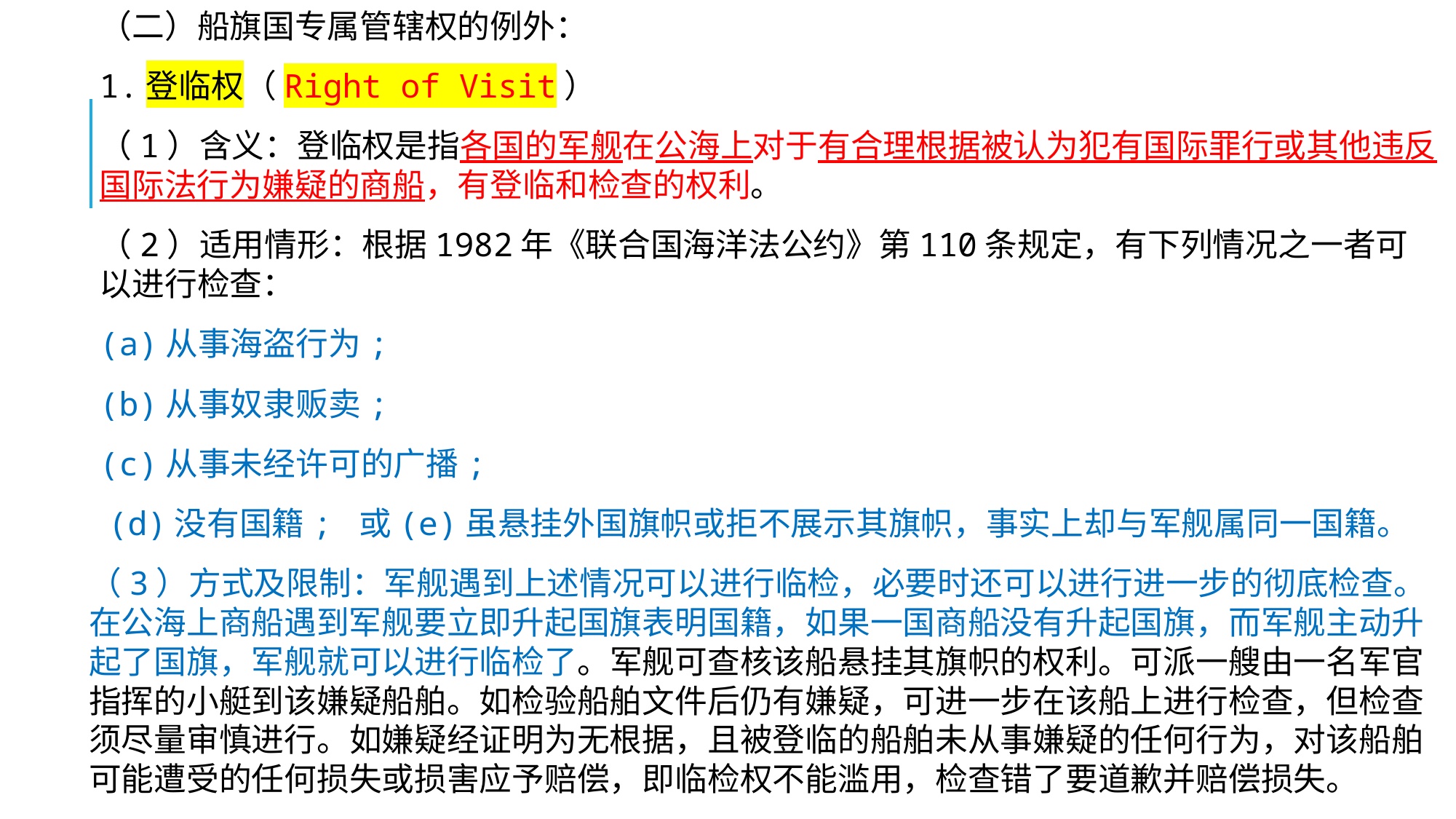

（二）船旗国专属管辖权的例外：
1.登临权（Right of Visit）
（1）含义：登临权是指各国的军舰在公海上对于有合理根据被认为犯有国际罪行或其他违反国际法行为嫌疑的商船，有登临和检查的权利。
（2）适用情形：根据1982年《联合国海洋法公约》第110条规定，有下列情况之一者可以进行检查：
(a)从事海盗行为;
(b)从事奴隶贩卖;
(c)从事未经许可的广播;
 (d)没有国籍; 或(e)虽悬挂外国旗帜或拒不展示其旗帜，事实上却与军舰属同一国籍。
（3）方式及限制：军舰遇到上述情况可以进行临检，必要时还可以进行进一步的彻底检查。在公海上商船遇到军舰要立即升起国旗表明国籍，如果一国商船没有升起国旗，而军舰主动升起了国旗，军舰就可以进行临检了。军舰可查核该船悬挂其旗帜的权利。可派一艘由一名军官指挥的小艇到该嫌疑船舶。如检验船舶文件后仍有嫌疑，可进一步在该船上进行检查，但检查须尽量审慎进行。如嫌疑经证明为无根据，且被登临的船舶未从事嫌疑的任何行为，对该船舶可能遭受的任何损失或损害应予赔偿，即临检权不能滥用，检查错了要道歉并赔偿损失。